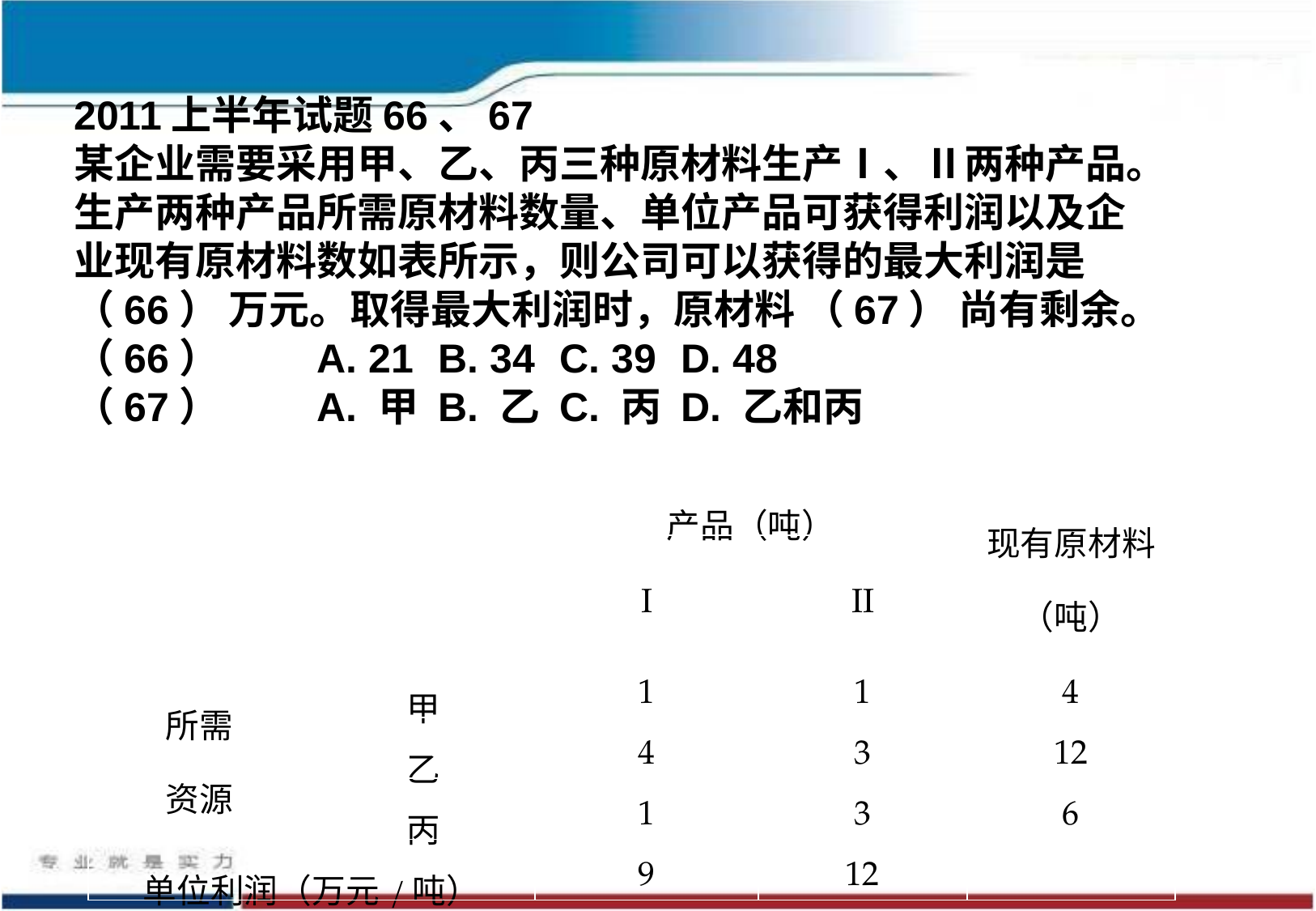

2011上半年试题66、67
某企业需要采用甲、乙、丙三种原材料生产Ⅰ、Ⅱ两种产品。生产两种产品所需原材料数量、单位产品可获得利润以及企业现有原材料数如表所示，则公司可以获得的最大利润是 （66） 万元。取得最大利润时，原材料 （67） 尚有剩余。
（66）	A. 21 	B. 34	C. 39 	D. 48
（67）	A. 甲	B. 乙	C. 丙	D. 乙和丙
|  |  | 产品（吨） |  | 现有原材料（吨） |
| --- | --- | --- | --- | --- |
|  |  | I | II |  |
| 所需 资源 | 甲 | 1 | 1 | 4 |
|  | 乙 | 4 | 3 | 12 |
|  | 丙 | 1 | 3 | 6 |
| 单位利润（万元/吨） |  | 9 | 12 |  |